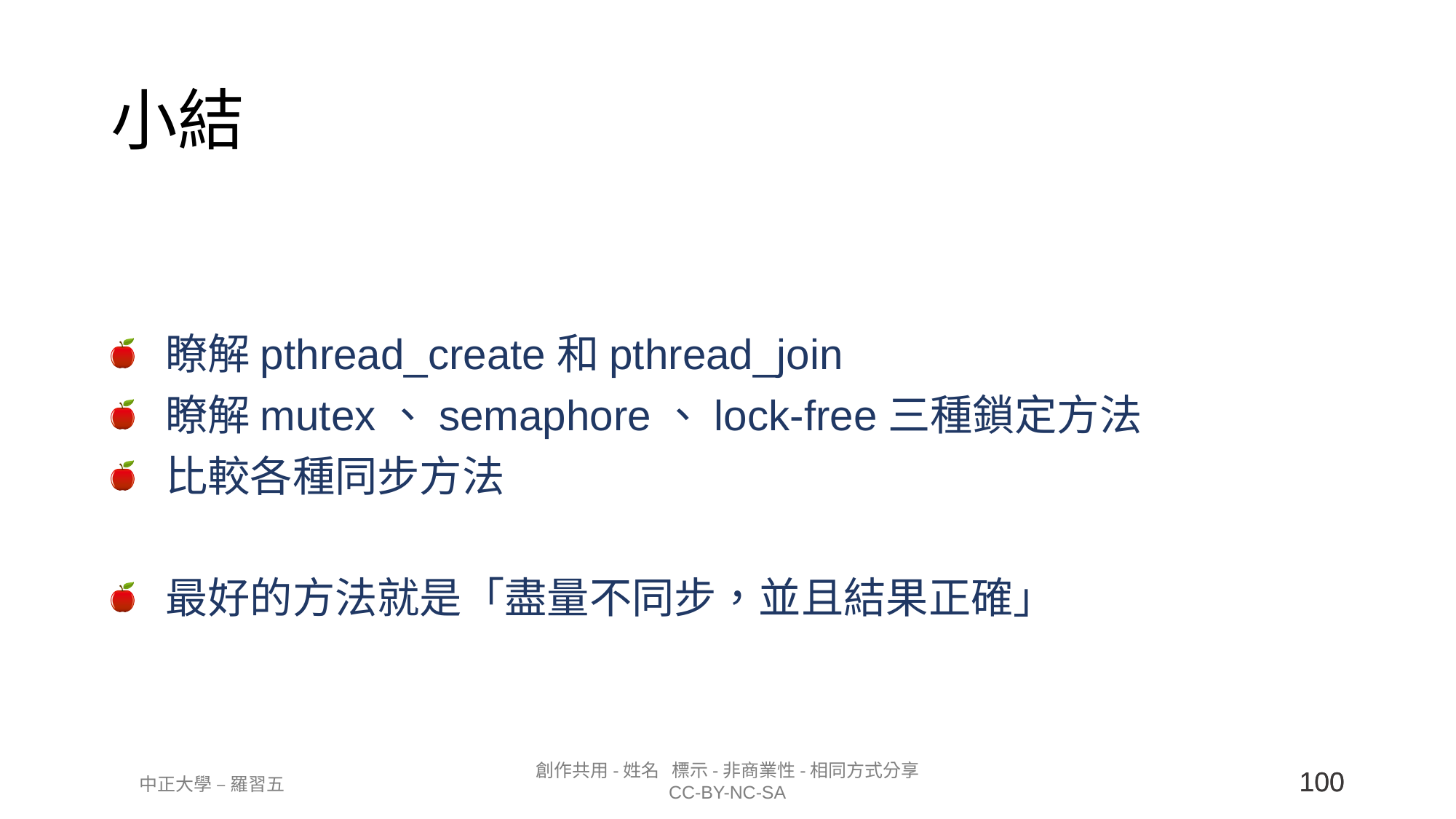

# 小結
瞭解pthread_create和pthread_join
瞭解mutex、semaphore、lock-free三種鎖定方法
比較各種同步方法

最好的方法就是「盡量不同步，並且結果正確」